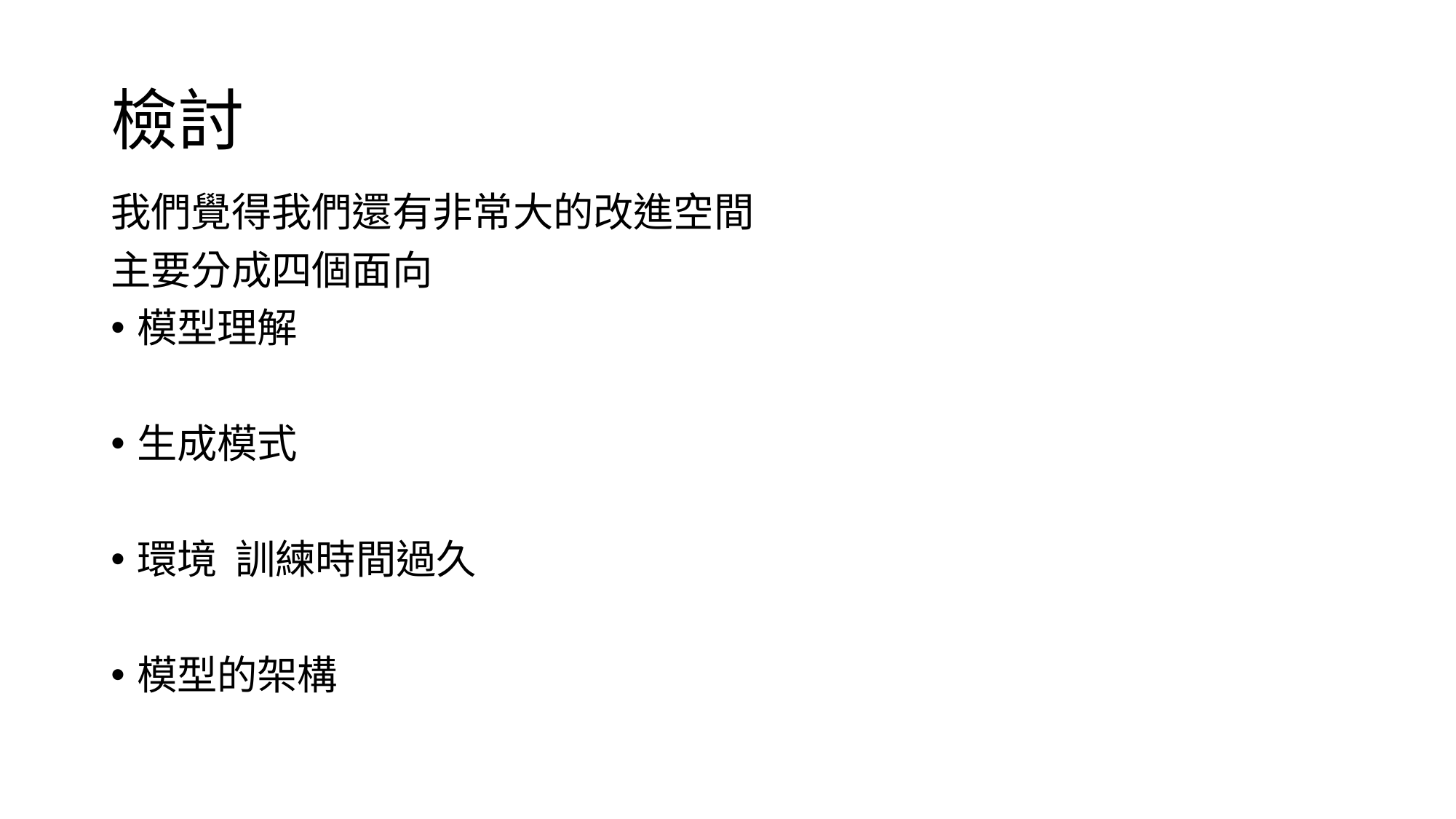

# 檢討
我們覺得我們還有非常大的改進空間
主要分成四個面向
模型理解

生成模式

環境  訓練時間過久

模型的架構